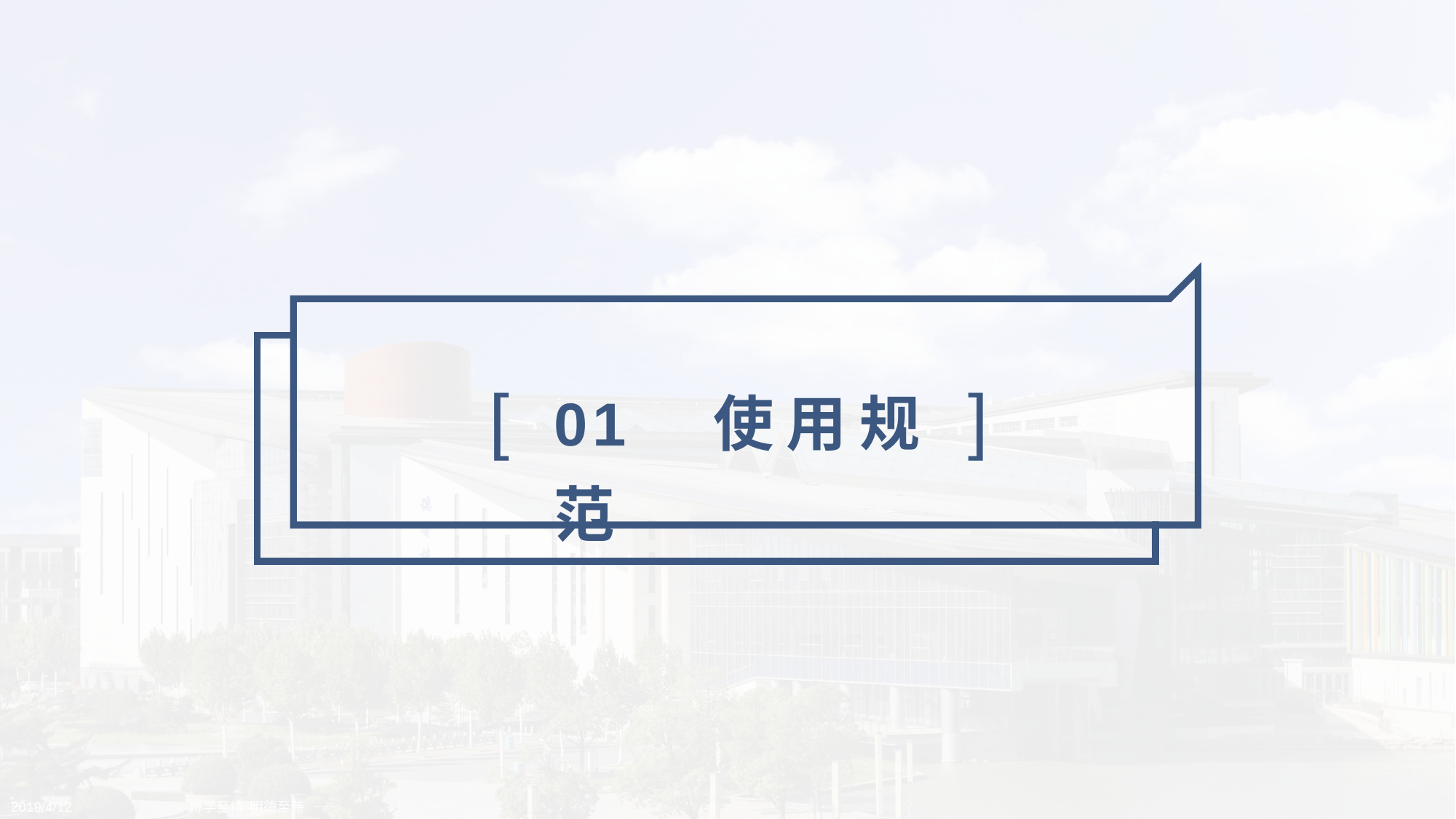

[
]
01  使用规范
2019/4/12
——   博学至精  明德至善   ——